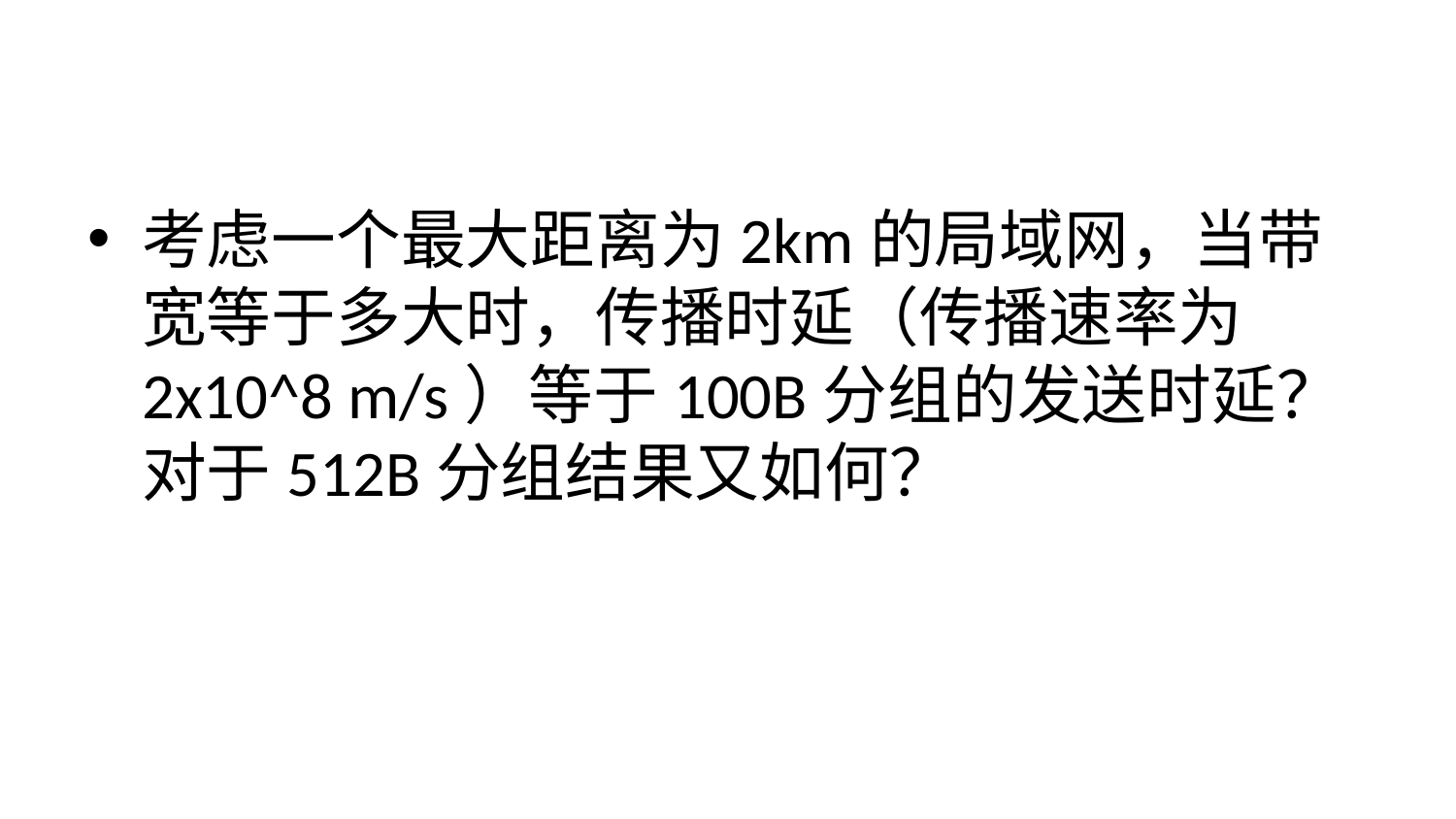

#
考虑一个最大距离为2km的局域网，当带宽等于多大时，传播时延（传播速率为 2x10^8 m/s）等于100B分组的发送时延？对于512B分组结果又如何？